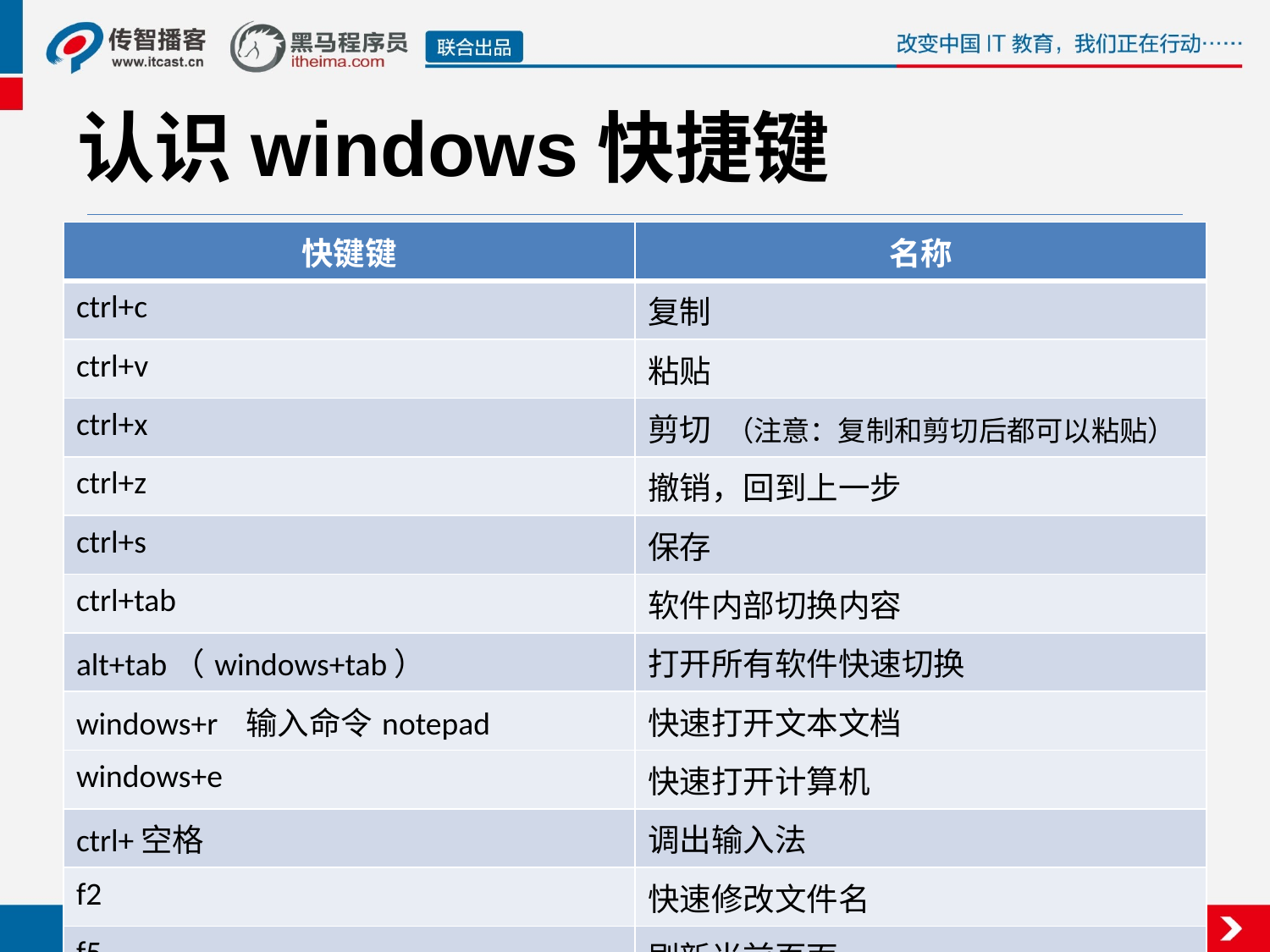

# 认识windows快捷键
| 快键键 | 名称 |
| --- | --- |
| ctrl+c | 复制 |
| ctrl+v | 粘贴 |
| ctrl+x | 剪切 （注意：复制和剪切后都可以粘贴） |
| ctrl+z | 撤销，回到上一步 |
| ctrl+s | 保存 |
| ctrl+tab | 软件内部切换内容 |
| alt+tab（windows+tab） | 打开所有软件快速切换 |
| windows+r 输入命令notepad | 快速打开文本文档 |
| windows+e | 快速打开计算机 |
| ctrl+空格 | 调出输入法 |
| f2 | 快速修改文件名 |
| f5 | 刷新当前页面 |
| windows+l | 快速让电脑待机 |